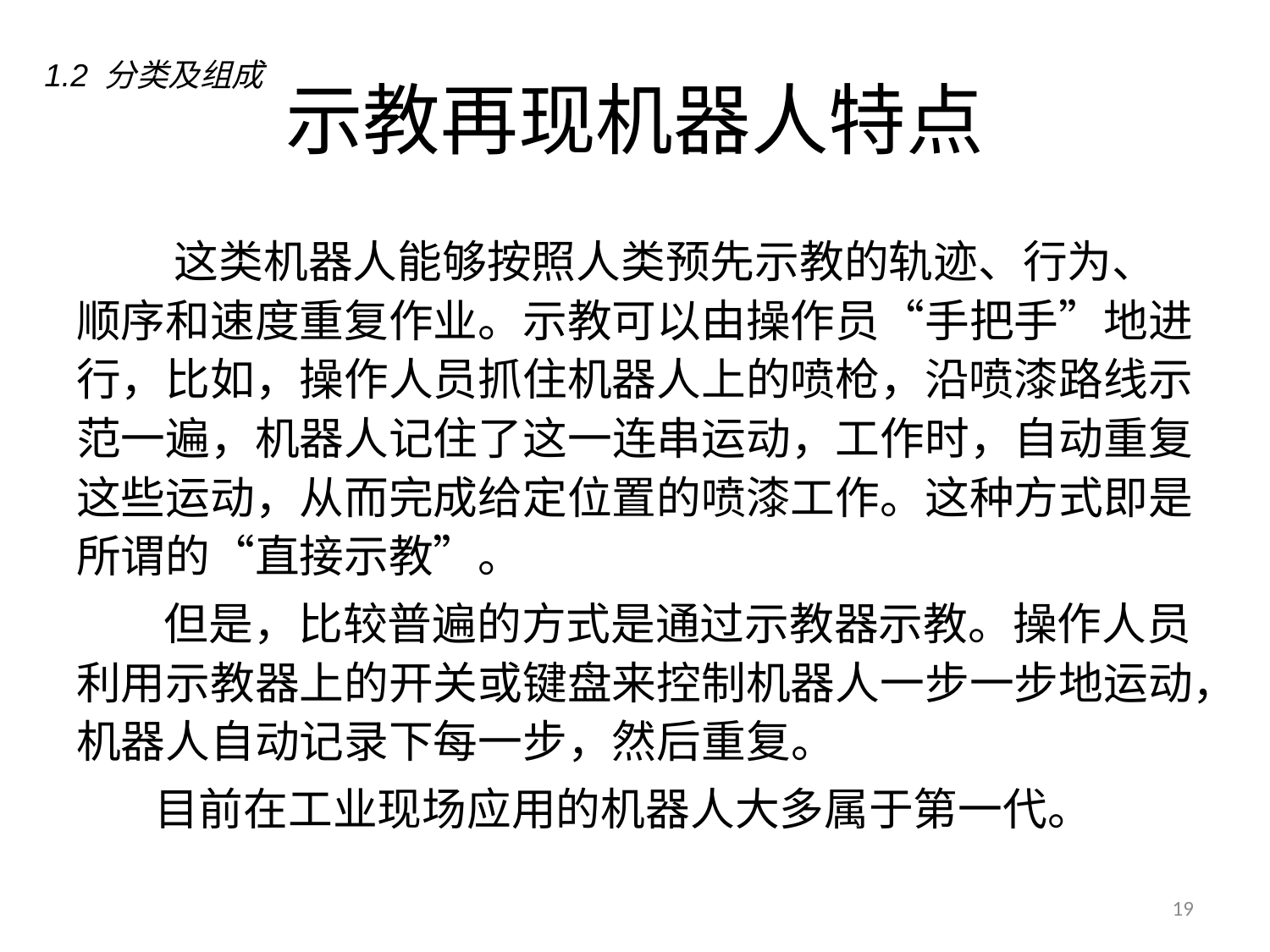

# 示教再现机器人特点
1.2 分类及组成
         这类机器人能够按照人类预先示教的轨迹、行为、顺序和速度重复作业。示教可以由操作员“手把手”地进行，比如，操作人员抓住机器人上的喷枪，沿喷漆路线示范一遍，机器人记住了这一连串运动，工作时，自动重复这些运动，从而完成给定位置的喷漆工作。这种方式即是所谓的“直接示教”。
        但是，比较普遍的方式是通过示教器示教。操作人员利用示教器上的开关或键盘来控制机器人一步一步地运动，机器人自动记录下每一步，然后重复。
       目前在工业现场应用的机器人大多属于第一代。
19